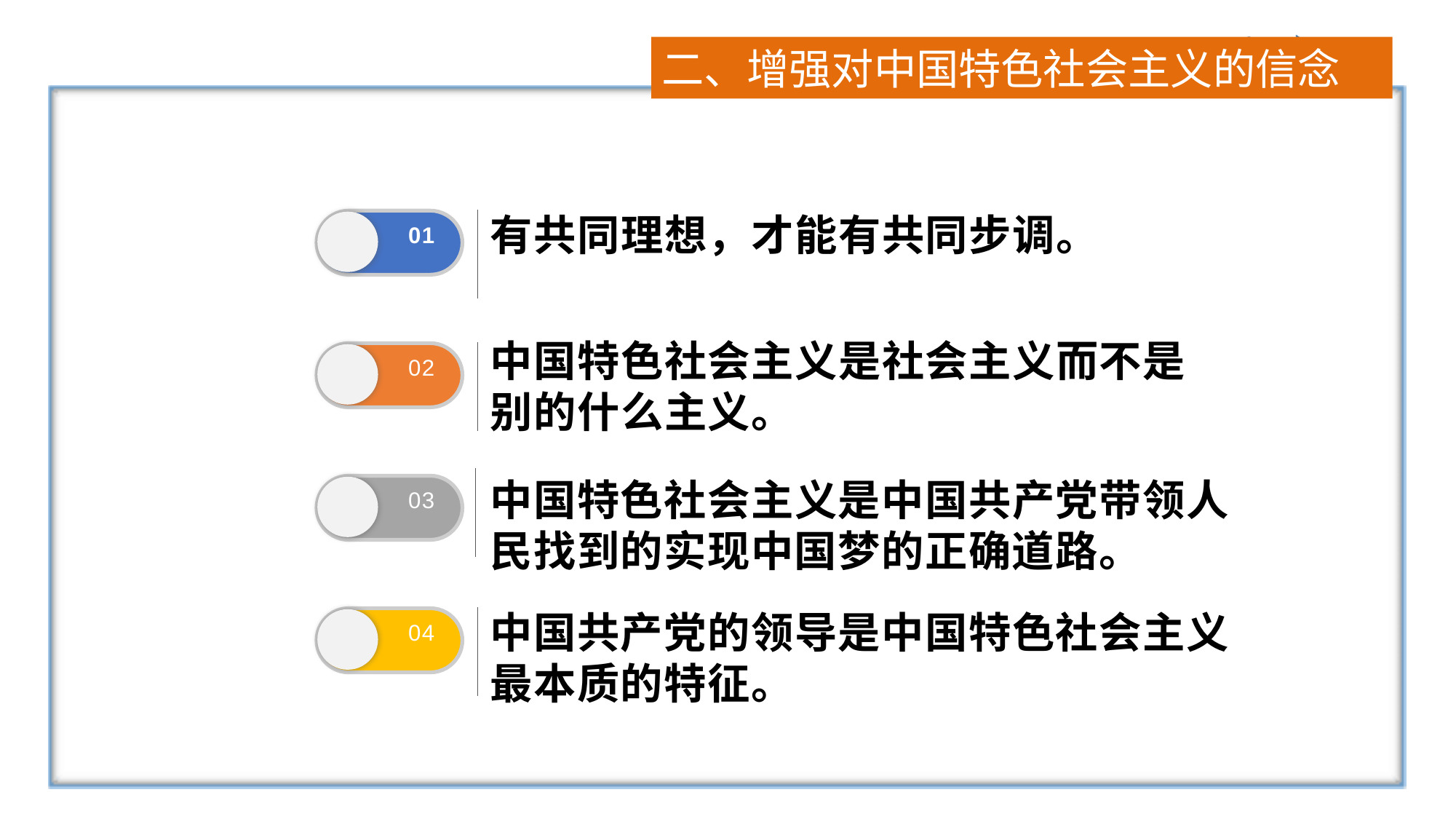

二、增强对中国特色社会主义的信念
有共同理想，才能有共同步调。

01
中国特色社会主义是社会主义而不是别的什么主义。

02
中国特色社会主义是中国共产党带领人民找到的实现中国梦的正确道路。

03
中国共产党的领导是中国特色社会主义最本质的特征。

04